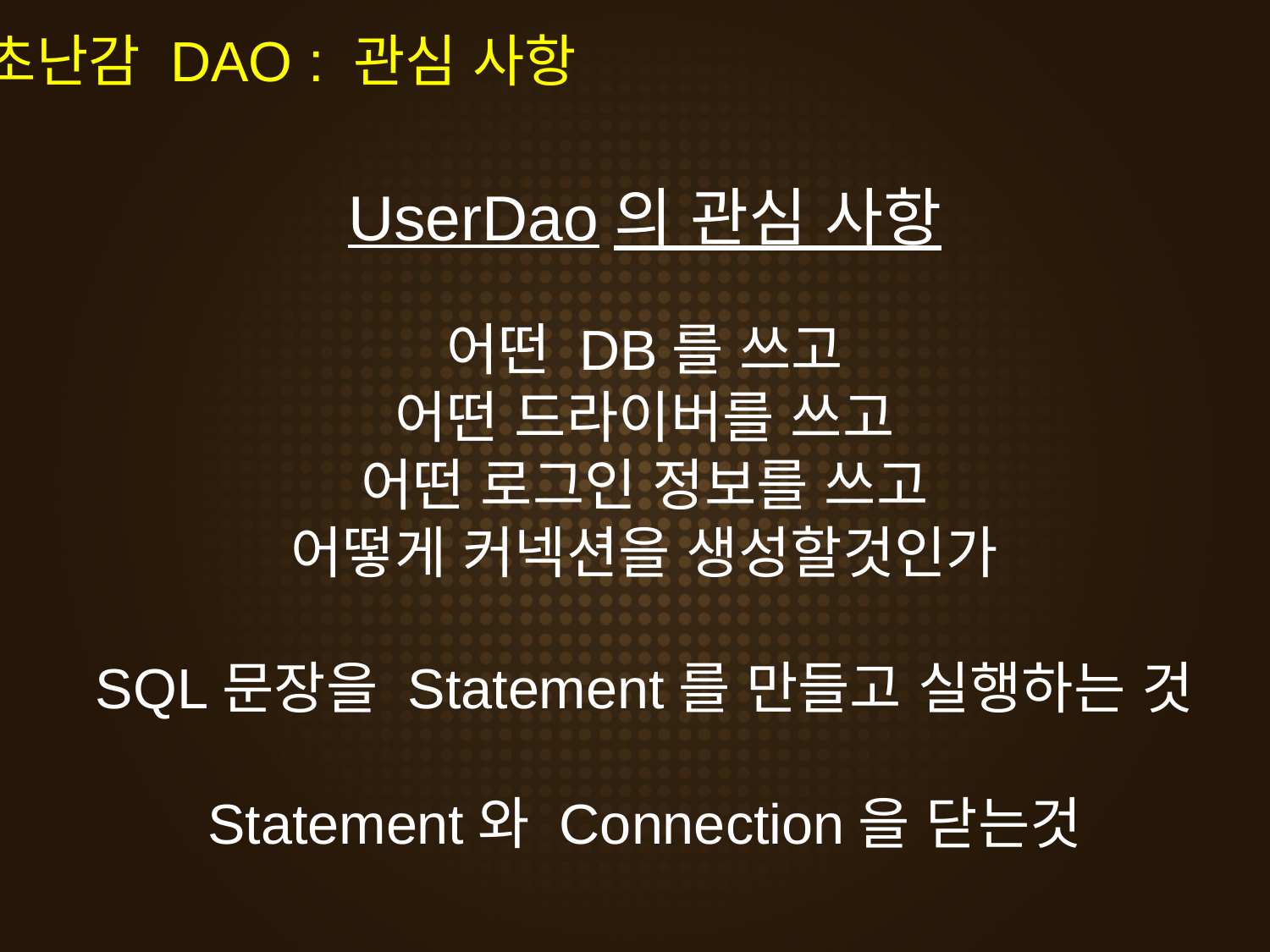

초난감 DAO : 관심 사항
UserDao의 관심 사항
어떤 DB를 쓰고
어떤 드라이버를 쓰고
어떤 로그인 정보를 쓰고
어떻게 커넥션을 생성할것인가

SQL문장을 Statement를 만들고 실행하는 것

Statement와 Connection을 닫는것